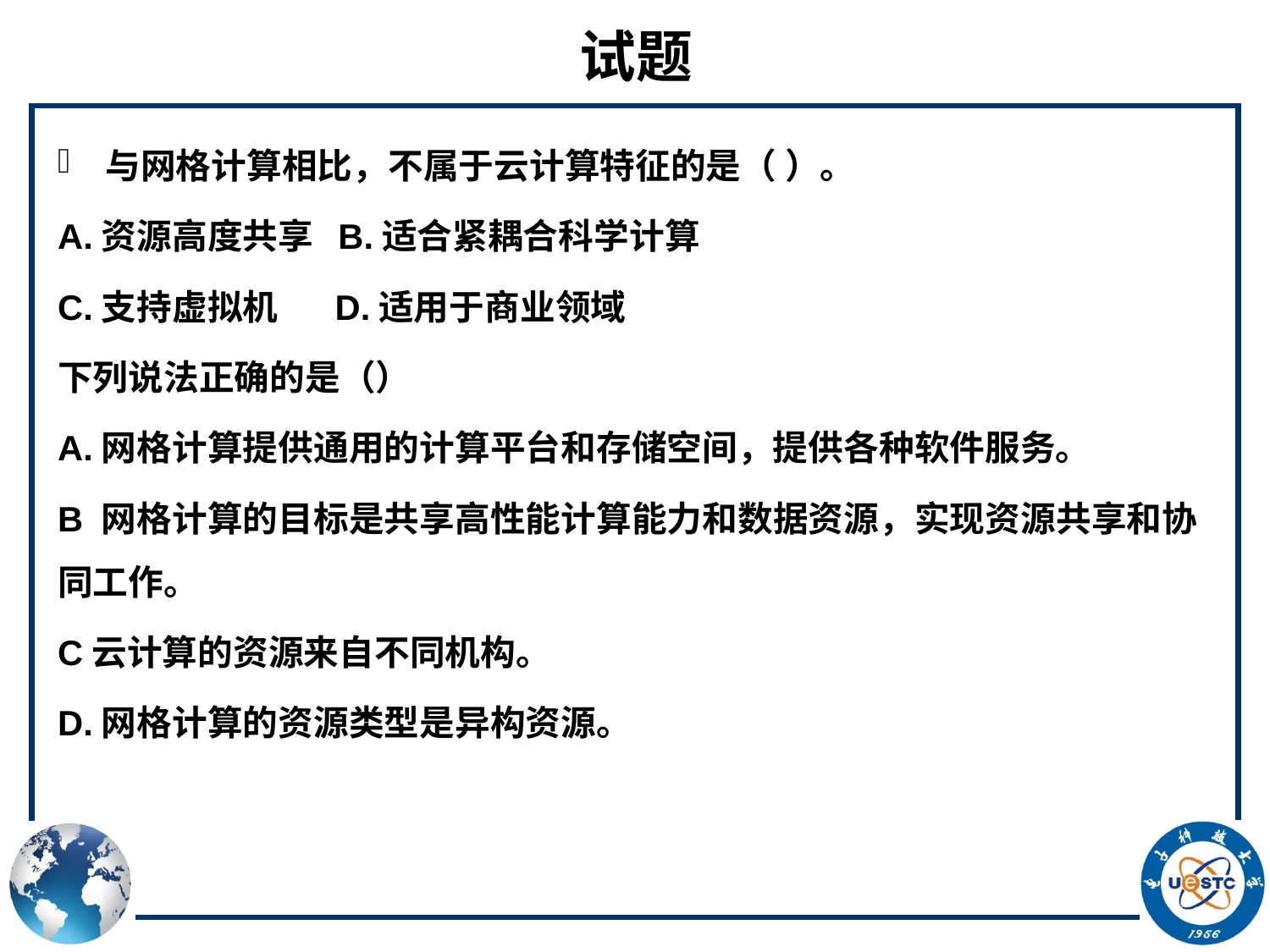

# 试题
与网格计算相比，不属于云计算特征的是（ ）。
A.资源高度共享  B.适合紧耦合科学计算
C.支持虚拟机      D.适用于商业领域
下列说法正确的是（）
A.网格计算提供通用的计算平台和存储空间，提供各种软件服务。
B 网格计算的目标是共享高性能计算能力和数据资源，实现资源共享和协同工作。
C云计算的资源来自不同机构。
D.网格计算的资源类型是异构资源。